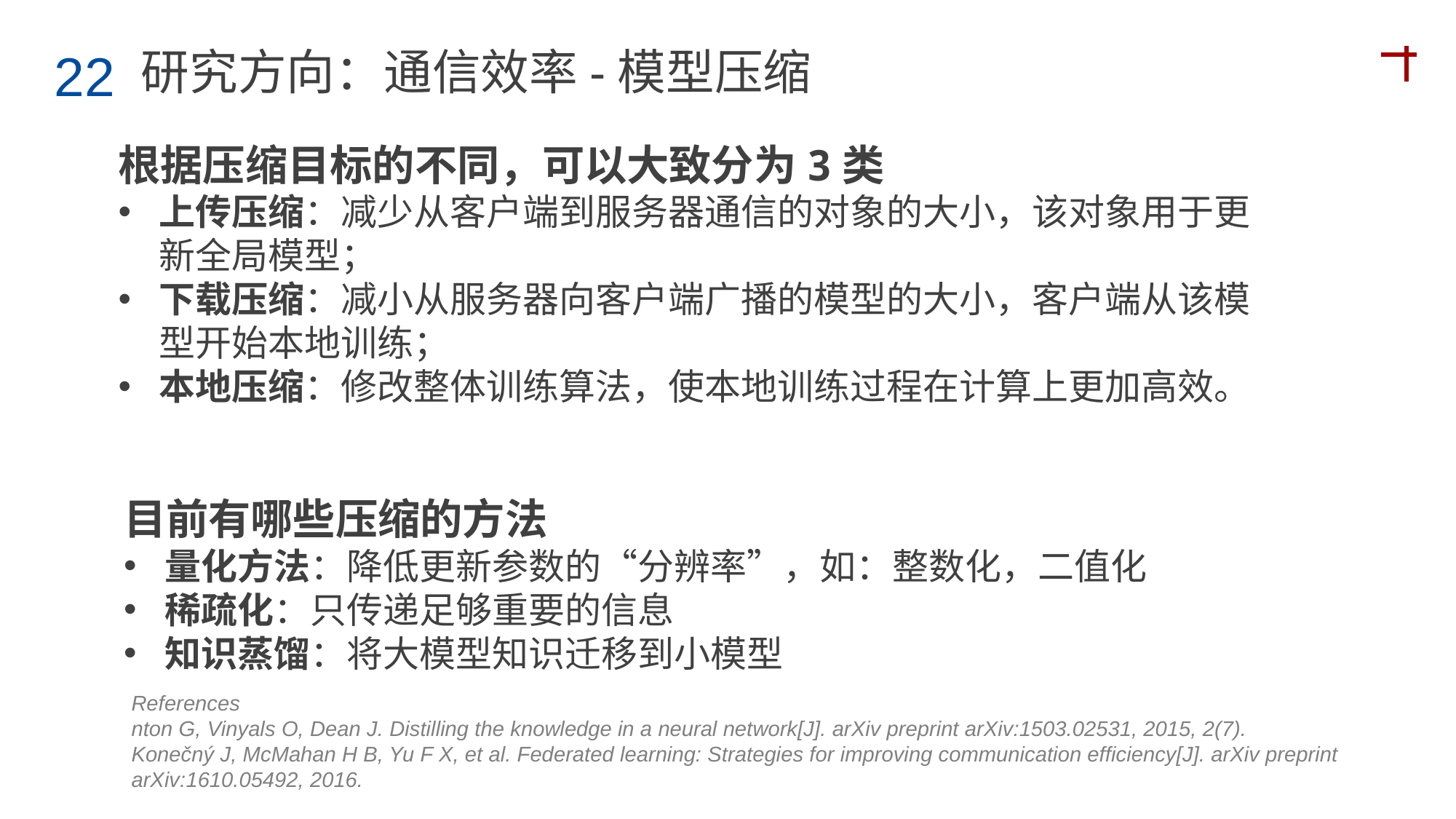

研究方向：通信效率-模型压缩
22
根据压缩目标的不同，可以大致分为3类
上传压缩：减少从客户端到服务器通信的对象的大小，该对象用于更新全局模型；
下载压缩：减小从服务器向客户端广播的模型的大小，客户端从该模型开始本地训练；
本地压缩：修改整体训练算法，使本地训练过程在计算上更加高效。

目前有哪些压缩的方法
量化方法：降低更新参数的“分辨率”，如：整数化，二值化
稀疏化：只传递足够重要的信息
知识蒸馏：将大模型知识迁移到小模型

References
nton G, Vinyals O, Dean J. Distilling the knowledge in a neural network[J]. arXiv preprint arXiv:1503.02531, 2015, 2(7).
Konečný J, McMahan H B, Yu F X, et al. Federated learning: Strategies for improving communication efficiency[J]. arXiv preprint arXiv:1610.05492, 2016.